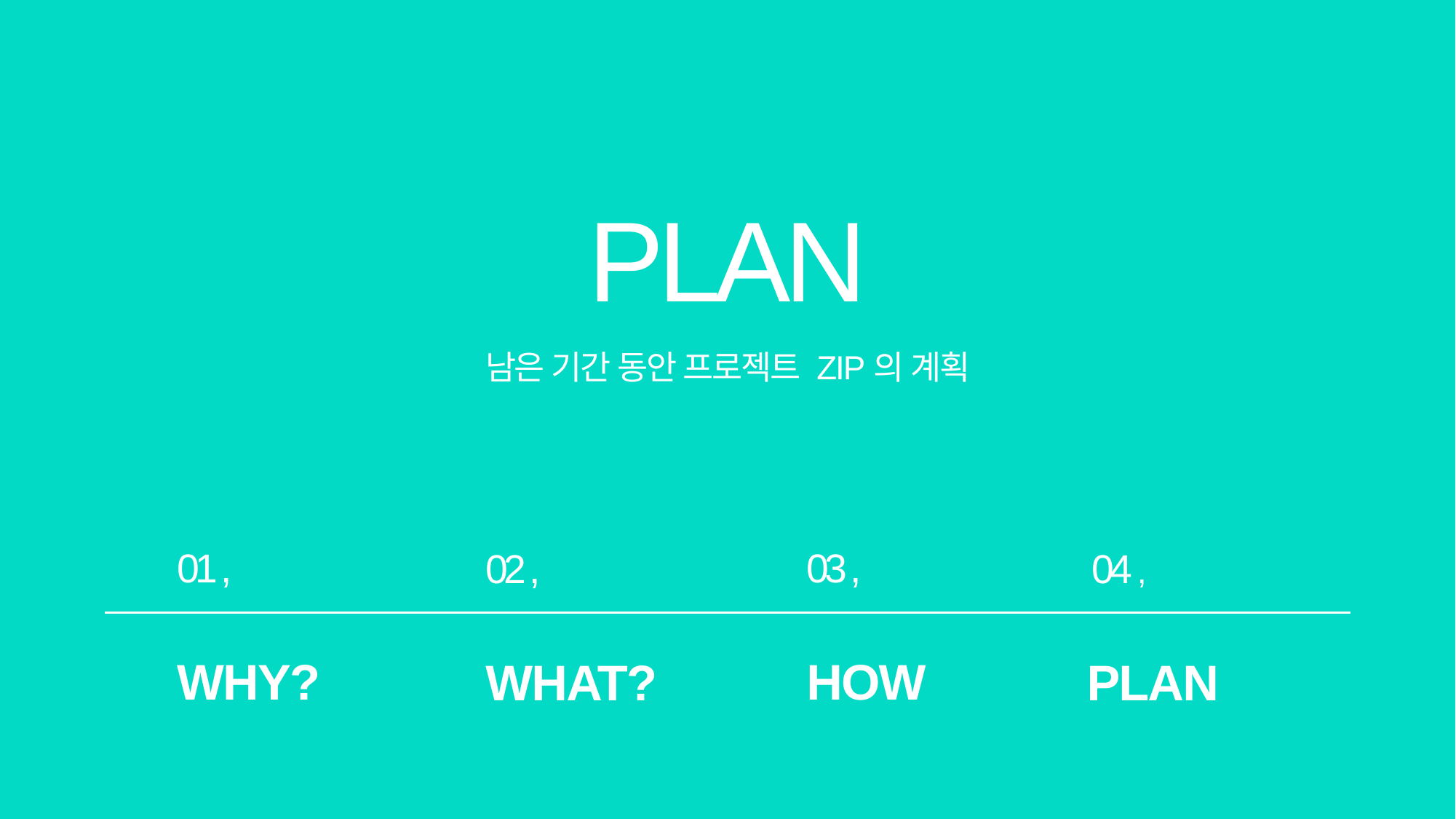

PLAN
남은 기간 동안 프로젝트 ZIP의 계획
01 ,
03 ,
02 ,
04 ,
WHY?
HOW
WHAT?
PLAN